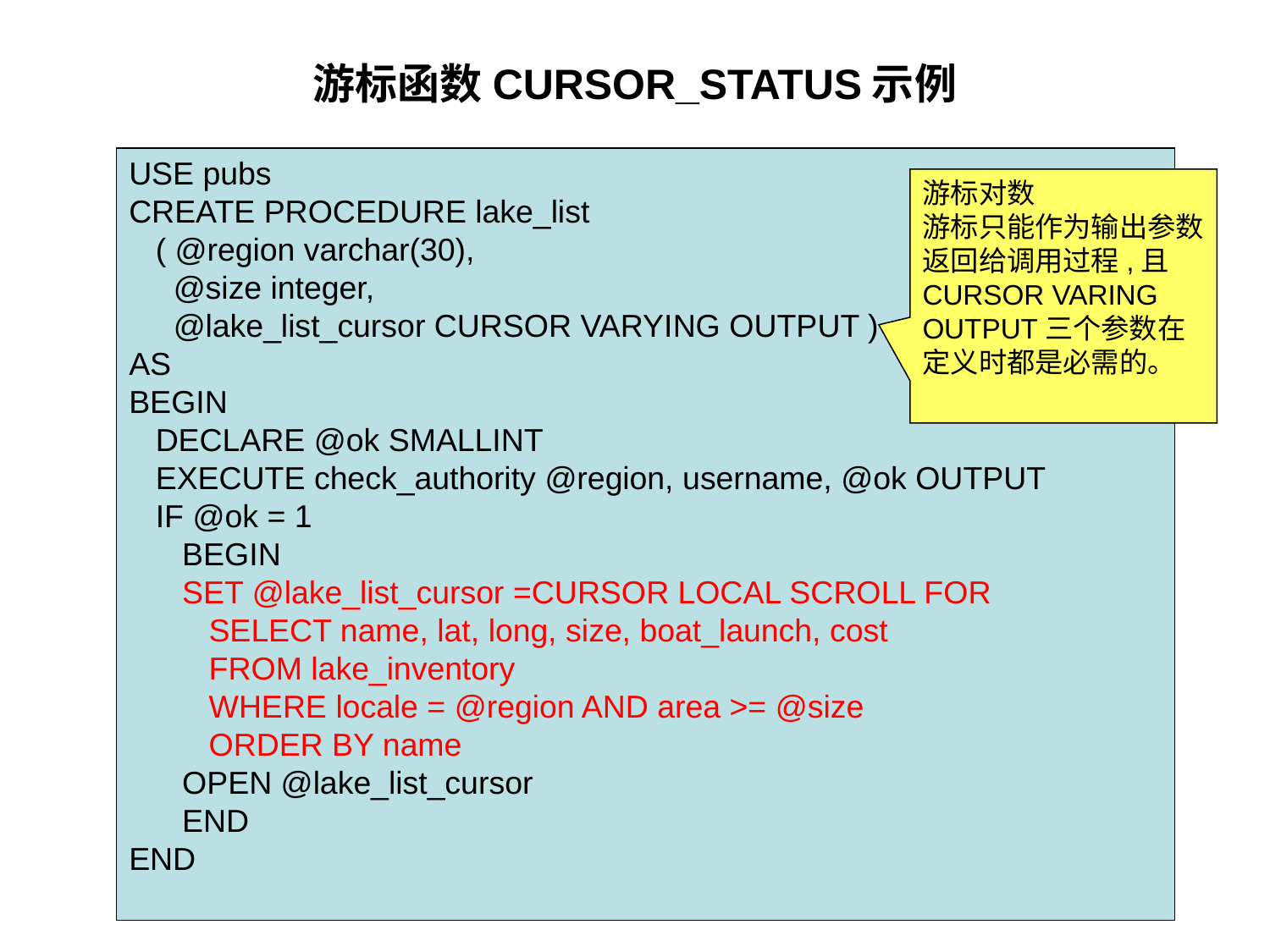

# 游标函数CURSOR_STATUS示例
USE pubs
CREATE PROCEDURE lake_list
   ( @region varchar(30),
     @size integer,
     @lake_list_cursor CURSOR VARYING OUTPUT )
AS
BEGIN
   DECLARE @ok SMALLINT
   EXECUTE check_authority @region, username, @ok OUTPUT
   IF @ok = 1
      BEGIN
      SET @lake_list_cursor =CURSOR LOCAL SCROLL FOR
         SELECT name, lat, long, size, boat_launch, cost
         FROM lake_inventory
         WHERE locale = @region AND area >= @size
         ORDER BY name
      OPEN @lake_list_cursor
      END
END

游标对数
游标只能作为输出参数返回给调用过程,且CURSOR VARING OUTPUT三个参数在定义时都是必需的。